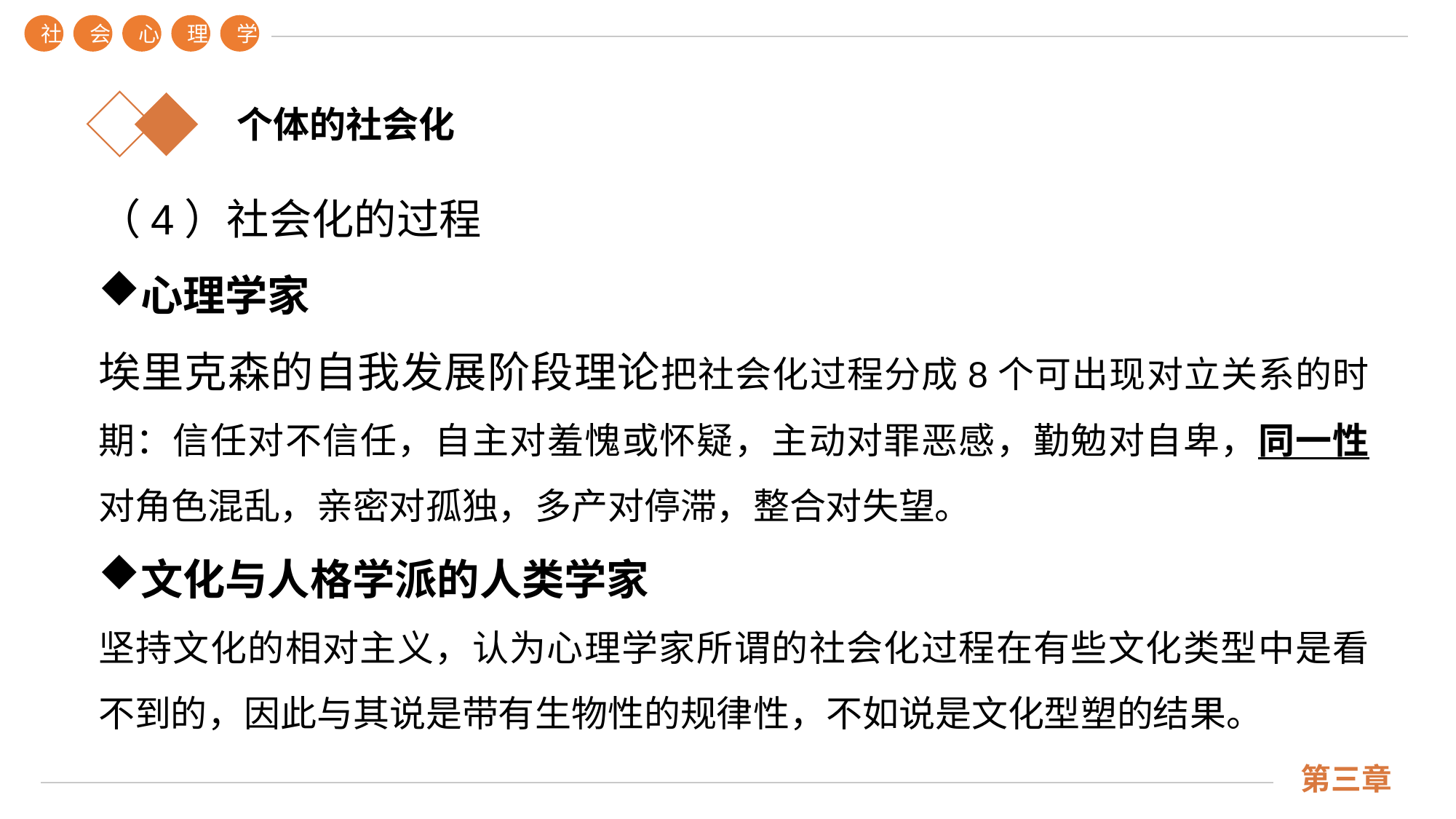

社
会
心
理
学
第三章

个体的社会化
（4）社会化的过程
心理学家
埃里克森的自我发展阶段理论把社会化过程分成8个可出现对立关系的时期：信任对不信任，自主对羞愧或怀疑，主动对罪恶感，勤勉对自卑，同一性对角色混乱，亲密对孤独，多产对停滞，整合对失望。
文化与人格学派的人类学家
坚持文化的相对主义，认为心理学家所谓的社会化过程在有些文化类型中是看不到的，因此与其说是带有生物性的规律性，不如说是文化型塑的结果。